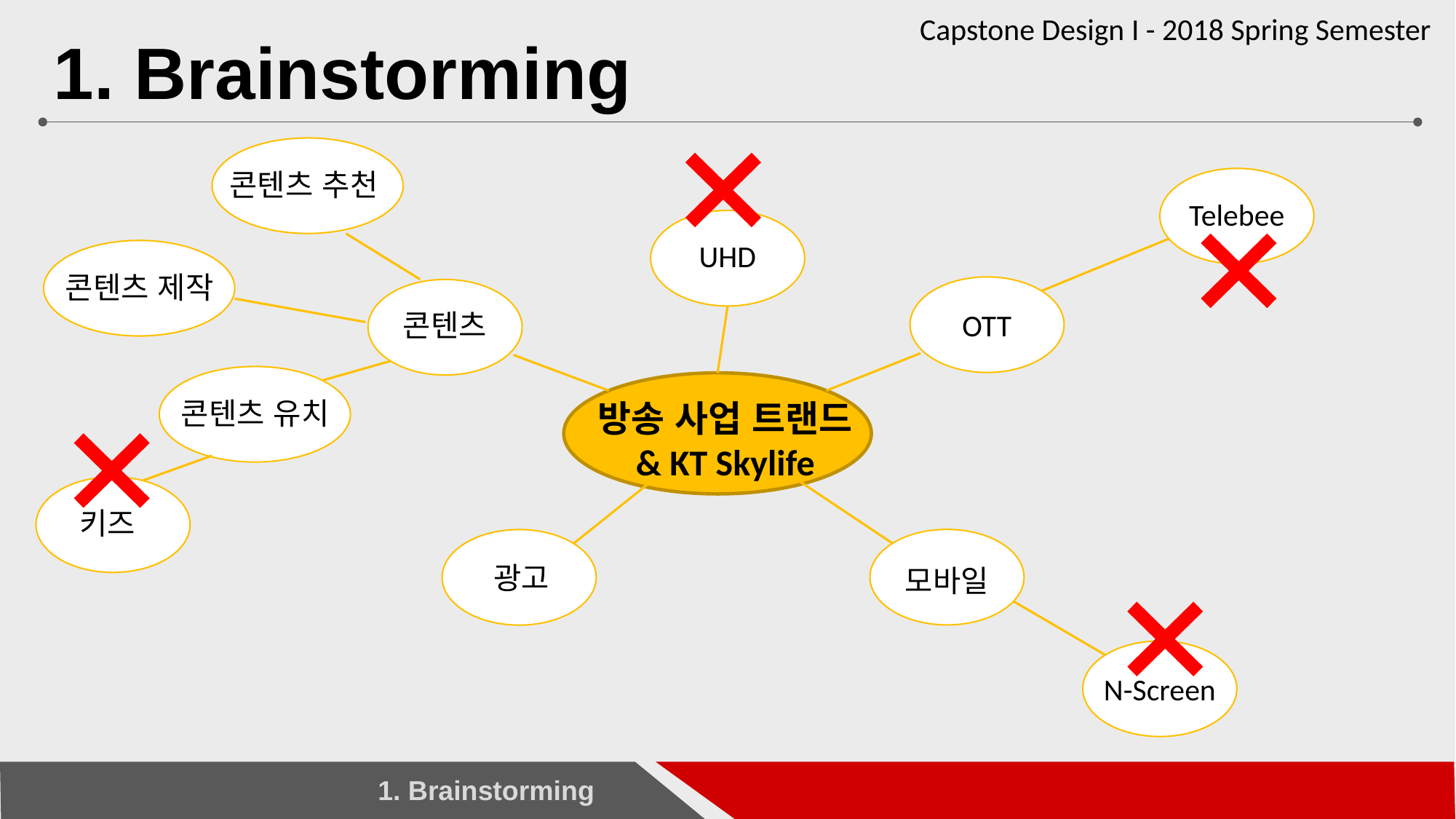

# 1. Brainstorming

콘텐츠 추천

Telebee

UHD

콘텐츠 제작

OTT
콘텐츠

콘텐츠 유치
방송 사업 트랜드
& KT Skylife

키즈

광고
모바일

N-Screen
1. Brainstorming